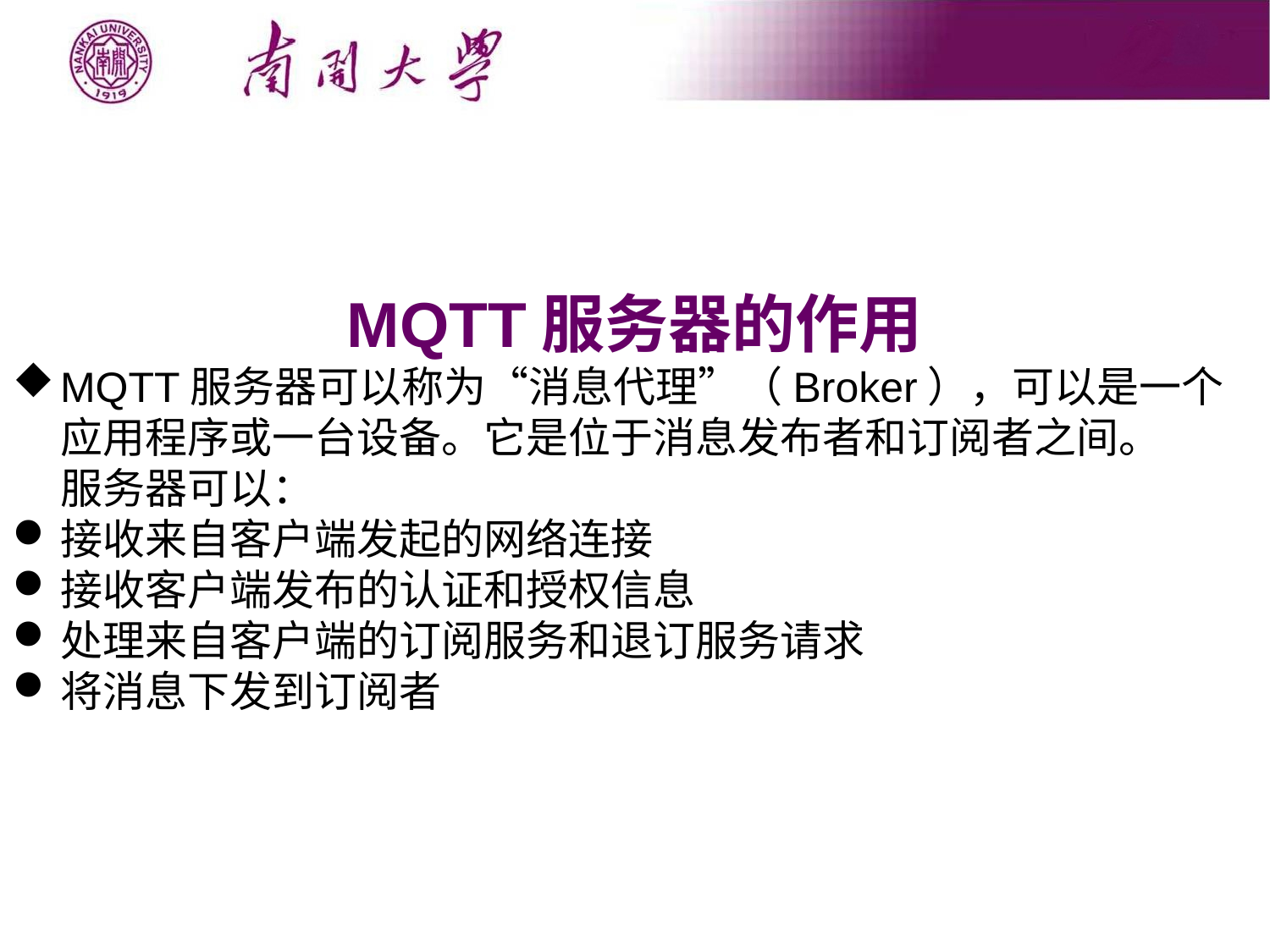

MQTT服务器的作用
MQTT服务器可以称为“消息代理”（Broker），可以是一个应用程序或一台设备。它是位于消息发布者和订阅者之间。
    服务器可以：
接收来自客户端发起的网络连接
接收客户端发布的认证和授权信息
处理来自客户端的订阅服务和退订服务请求
将消息下发到订阅者